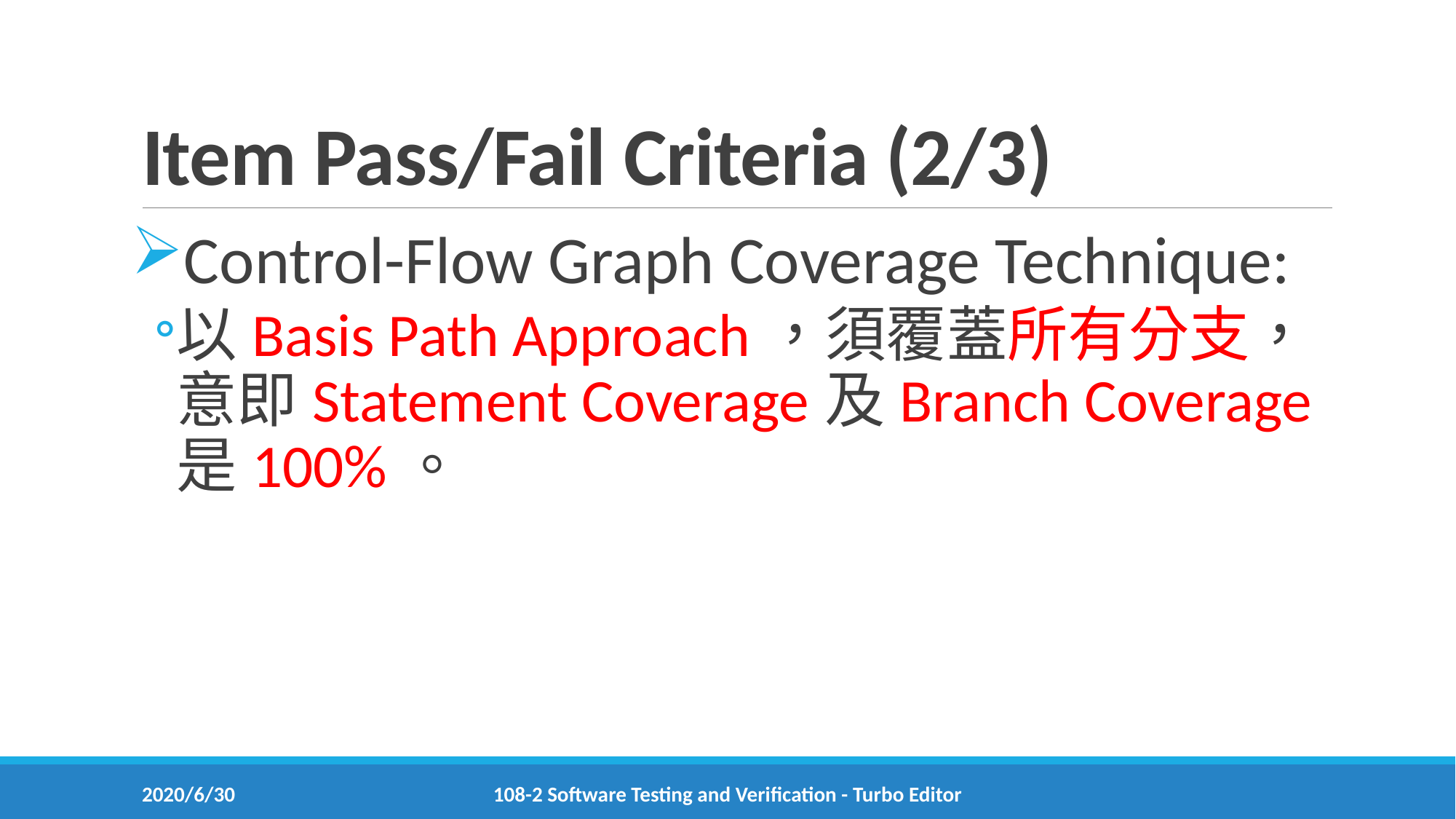

# Item Pass/Fail Criteria (2/3)
Control-Flow Graph Coverage Technique:
以Basis Path Approach，須覆蓋所有分支，意即Statement Coverage及Branch Coverage是100%。
2020/6/30
108-2 Software Testing and Verification - Turbo Editor